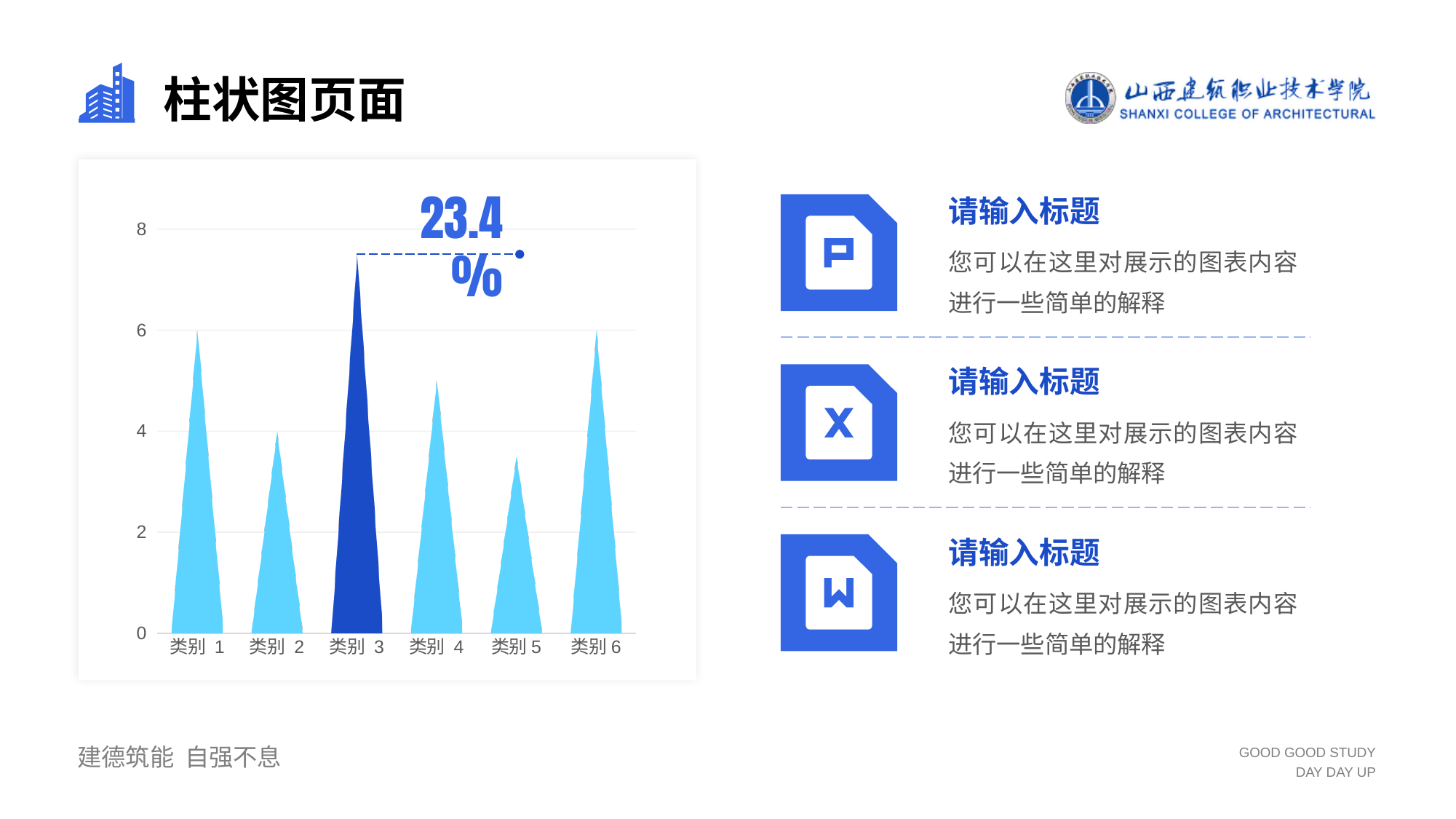

# 柱状图页面

23.4%
请输入标题

### Chart

| Category | 系列 1 |
|---|---|
| 类别 1 | 6.0 |
| 类别 2 | 4.0 |
| 类别 3 | 7.5 |
| 类别 4 | 5.0 |
| 类别5 | 3.5 |
| 类别6 | 6.0 |
您可以在这里对展示的图表内容进行一些简单的解释

请输入标题

您可以在这里对展示的图表内容进行一些简单的解释
请输入标题

您可以在这里对展示的图表内容进行一些简单的解释
本页的柱状图为三角形效果：
详细操作流程见P44页